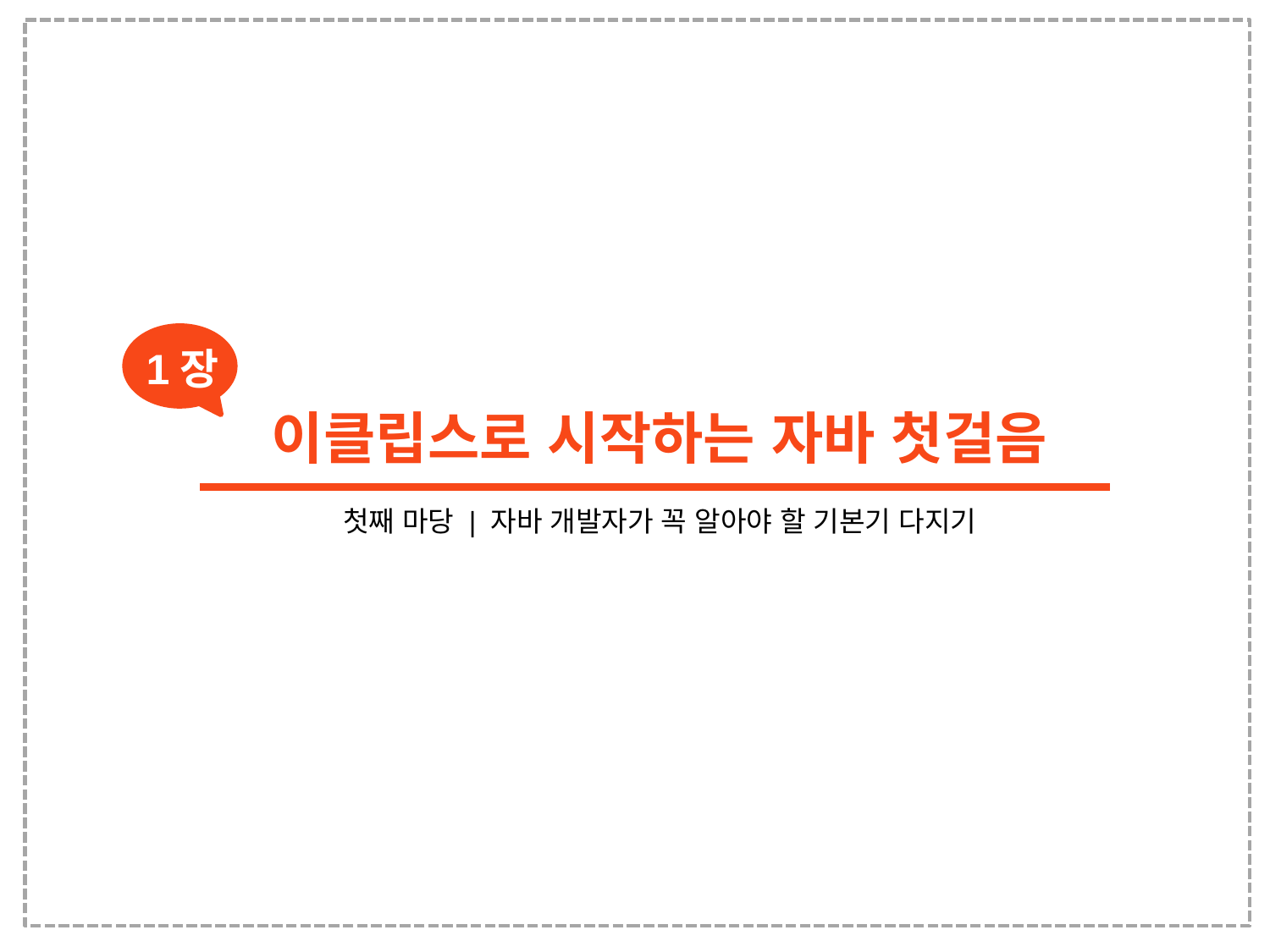

1장
이클립스로 시작하는 자바 첫걸음
첫째 마당 | 자바 개발자가 꼭 알아야 할 기본기 다지기